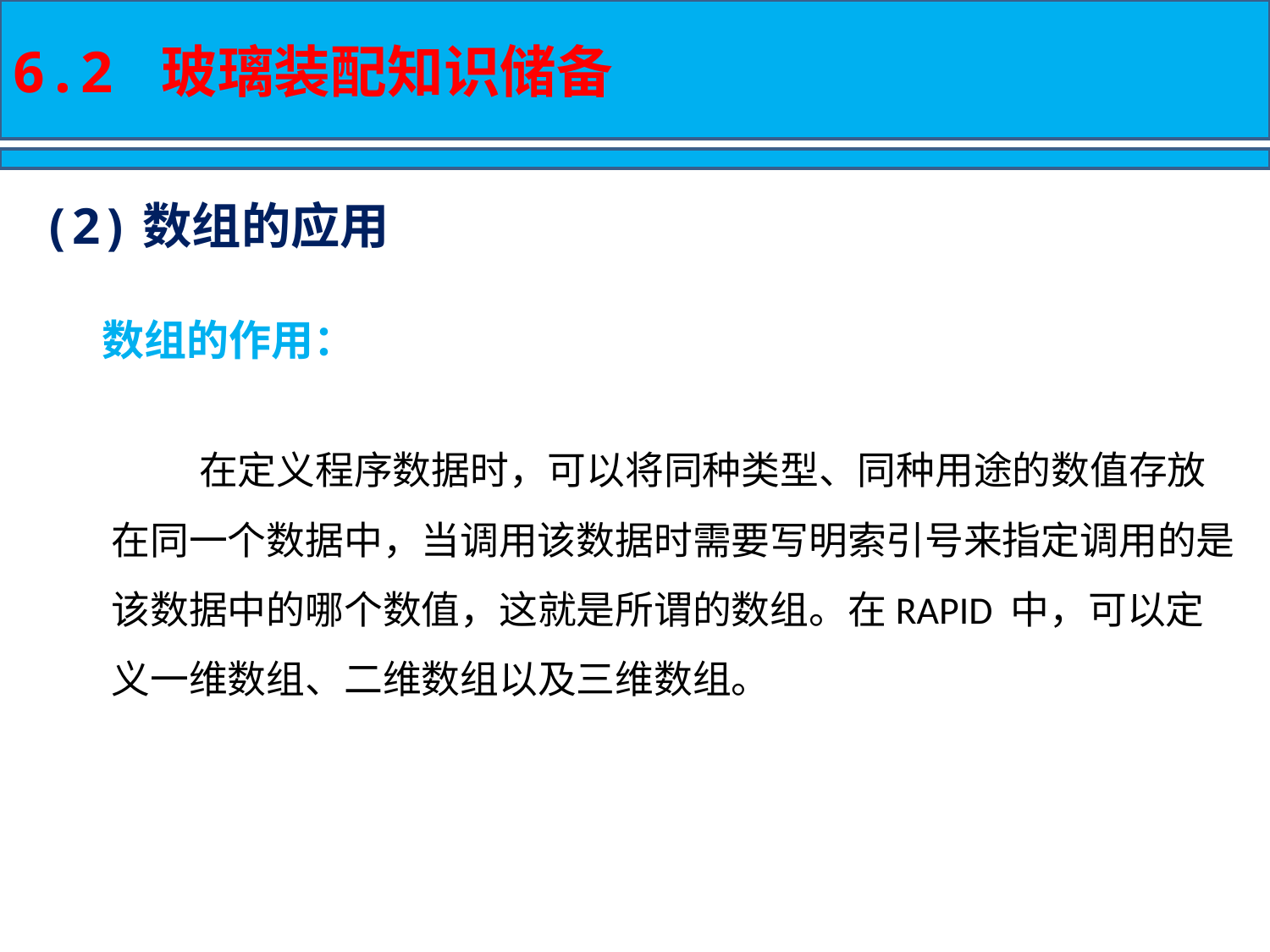

6.2 玻璃装配知识储备

(2)数组的应用
数组的作用：
         在定义程序数据时，可以将同种类型、同种用途的数值存放在同一个数据中，当调用该数据时需要写明索引号来指定调用的是该数据中的哪个数值，这就是所谓的数组。在RAPID 中，可以定义一维数组、二维数组以及三维数组。